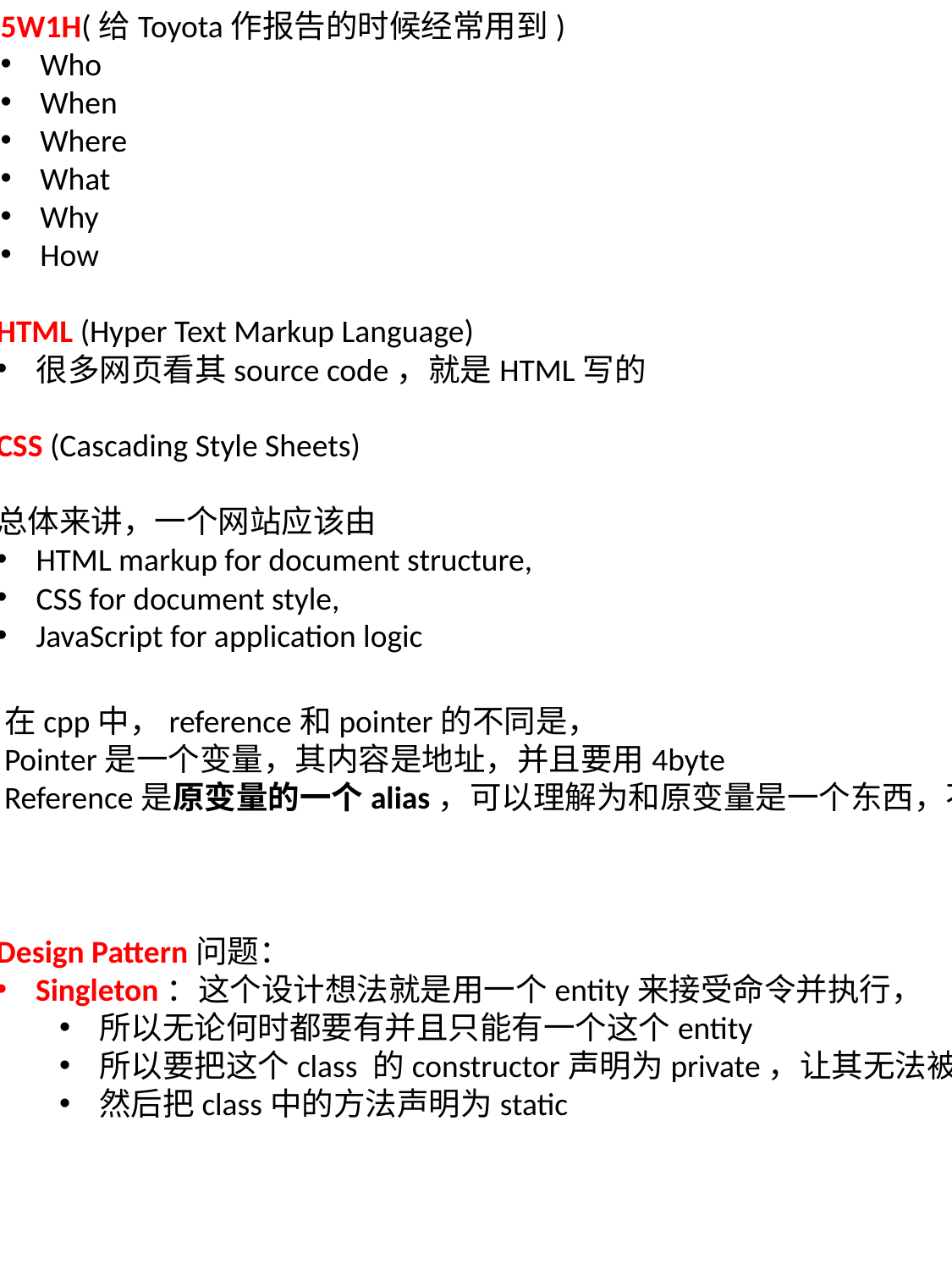

5W1H(给Toyota作报告的时候经常用到)
Who
When
Where
What
Why
How
HTML (Hyper Text Markup Language)
很多网页看其source code，就是HTML写的

CSS (Cascading Style Sheets)

总体来讲，一个网站应该由
HTML markup for document structure,
CSS for document style,
JavaScript for application logic
在cpp中，reference和pointer的不同是，
Pointer是一个变量，其内容是地址，并且要用4byte
Reference是原变量的一个alias，可以理解为和原变量是一个东西，不用任何内存
Design Pattern问题：
Singleton：这个设计想法就是用一个entity来接受命令并执行，
所以无论何时都要有并且只能有一个这个entity
所以要把这个class 的constructor声明为private，让其无法被继承或声明
然后把class中的方法声明为static